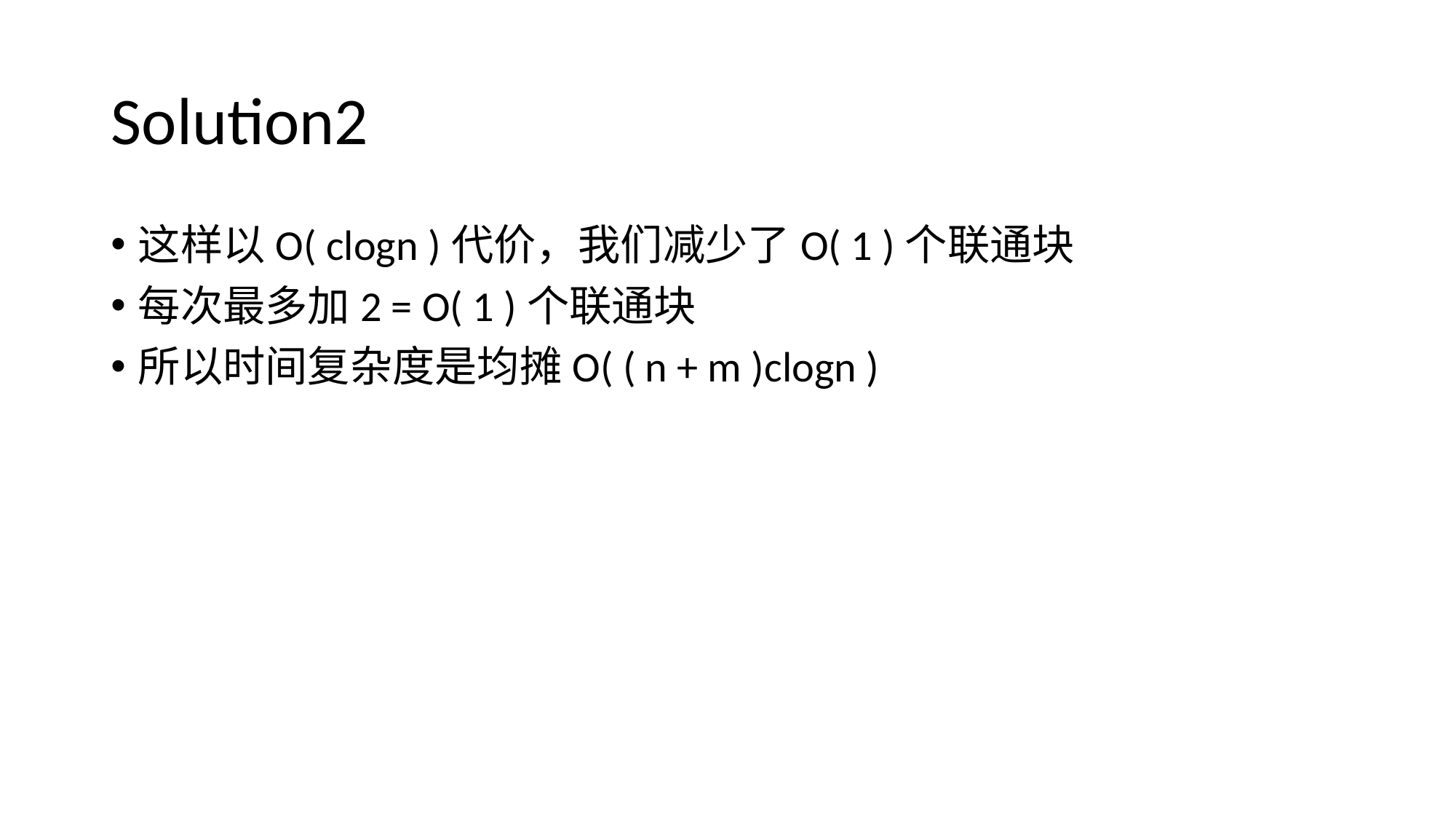

# Solution2
这样以O( clogn )代价，我们减少了O( 1 )个联通块
每次最多加2 = O( 1 )个联通块
所以时间复杂度是均摊O( ( n + m )clogn )